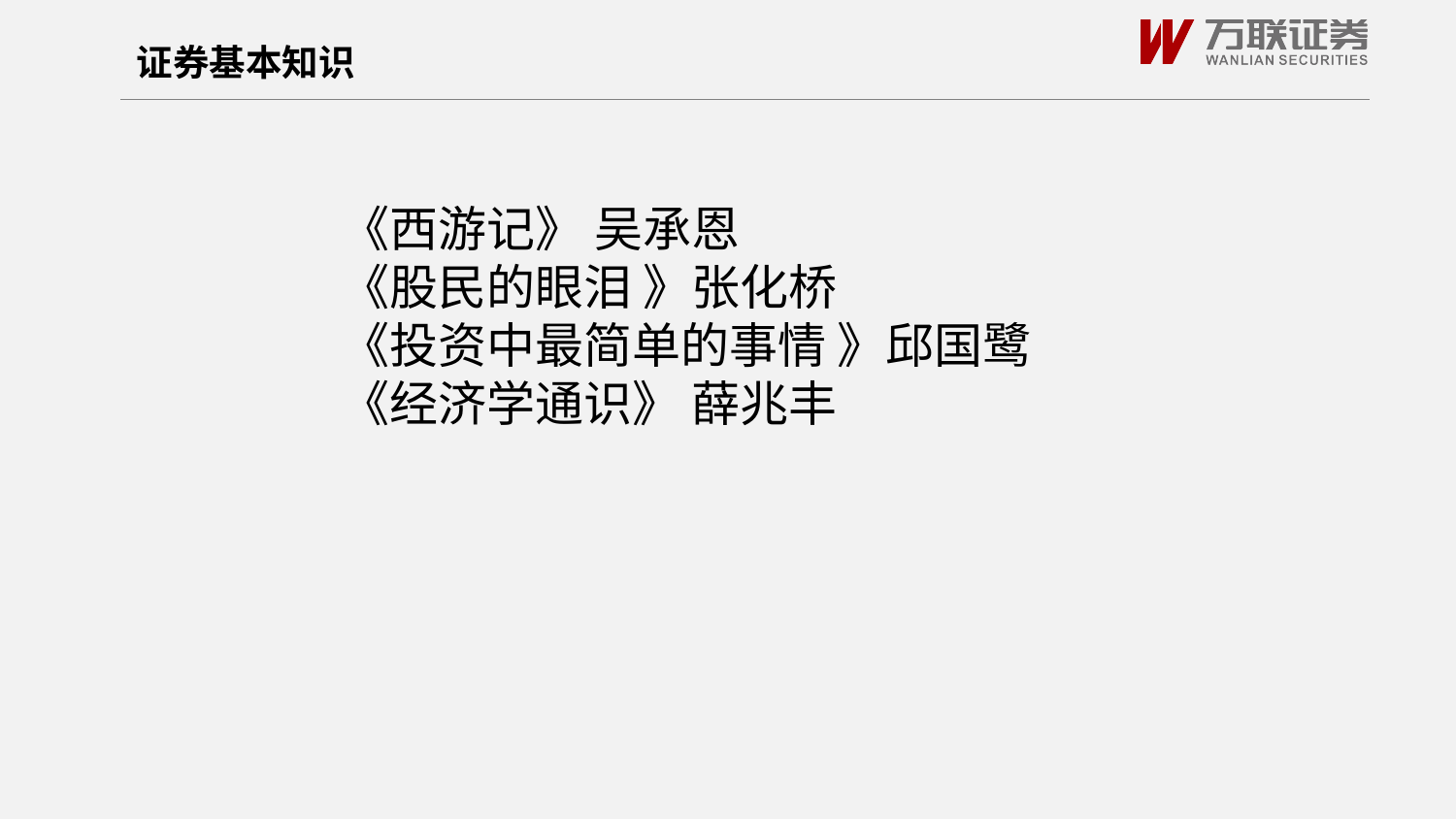

证券基本知识
《西游记》 吴承恩
《股民的眼泪 》张化桥
《投资中最简单的事情 》邱国鹭
《经济学通识》 薛兆丰